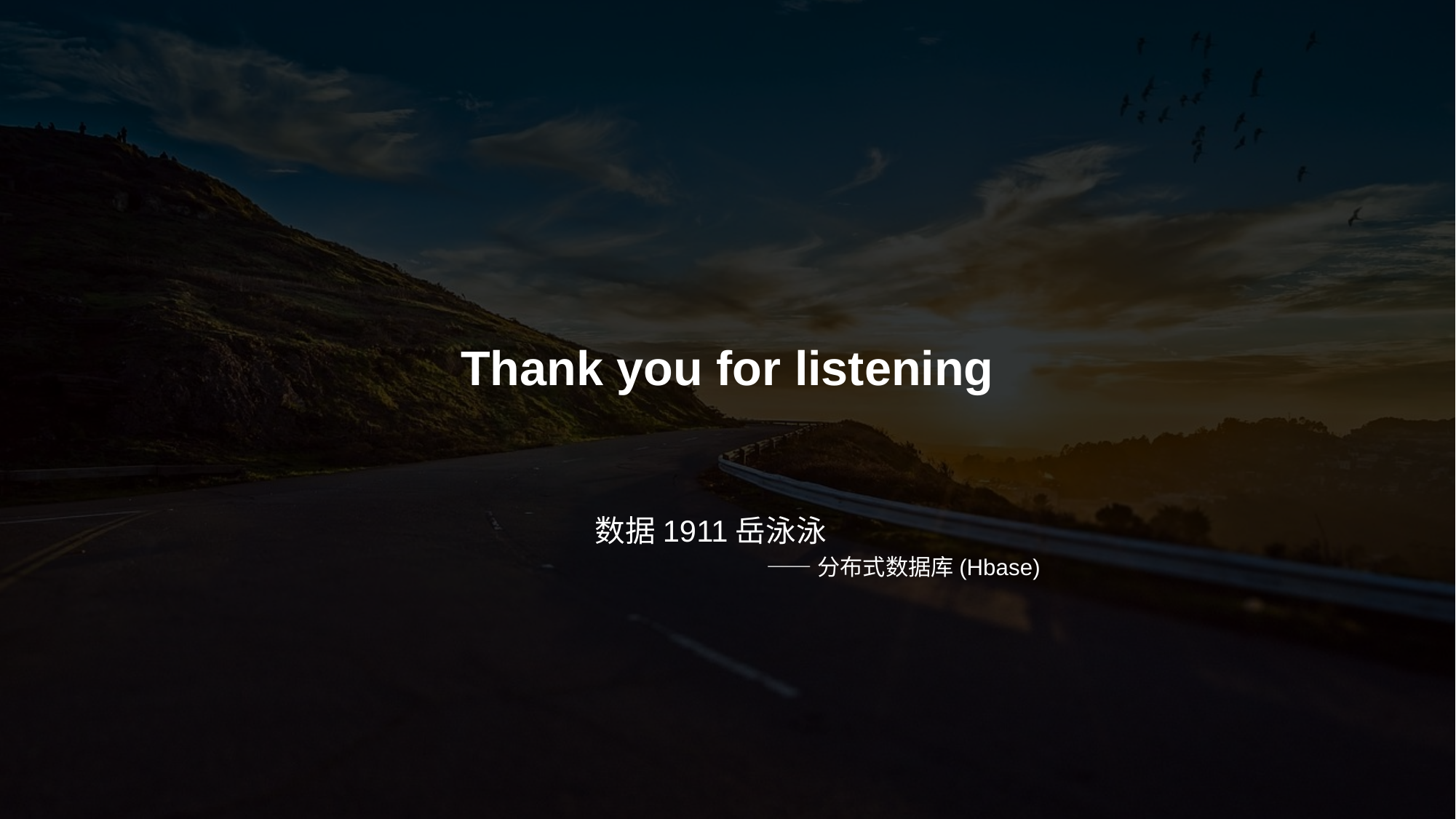

# Thank you for listening
数据1911岳泳泳
——分布式数据库(Hbase)